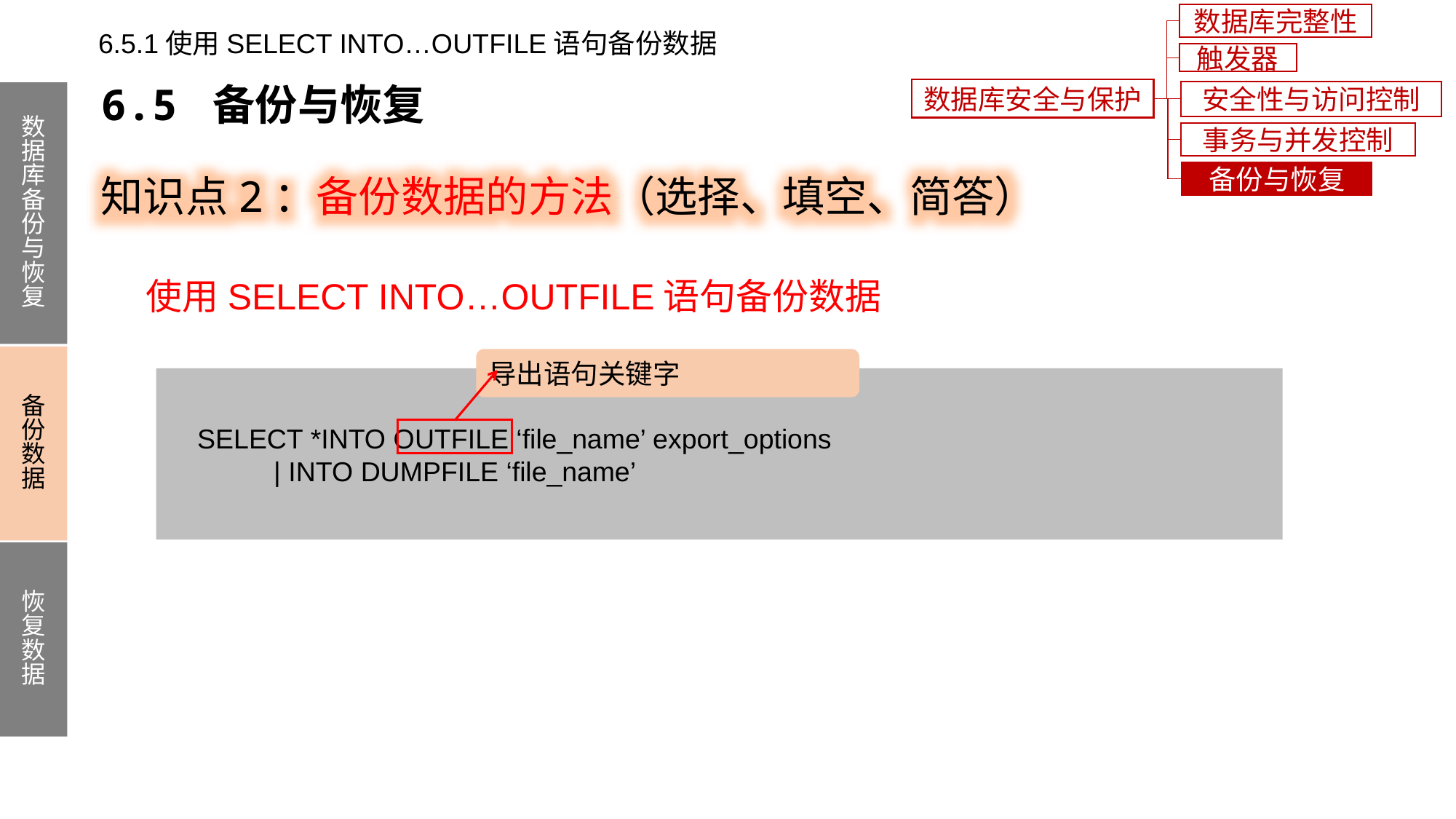

数据库完整性
6.5.1使用SELECT INTO…OUTFILE语句备份数据
触发器
6.5 备份与恢复
数据库安全与保护
安全性与访问控制
数据库备份与恢复
备份数据
恢复数据
事务与并发控制
知识点2：备份数据的方法（选择、填空、简答）
备份与恢复
使用SELECT INTO…OUTFILE语句备份数据
导出语句关键字
    SELECT *INTO OUTFILE ‘file_name’ export_options
              | INTO DUMPFILE ‘file_name’